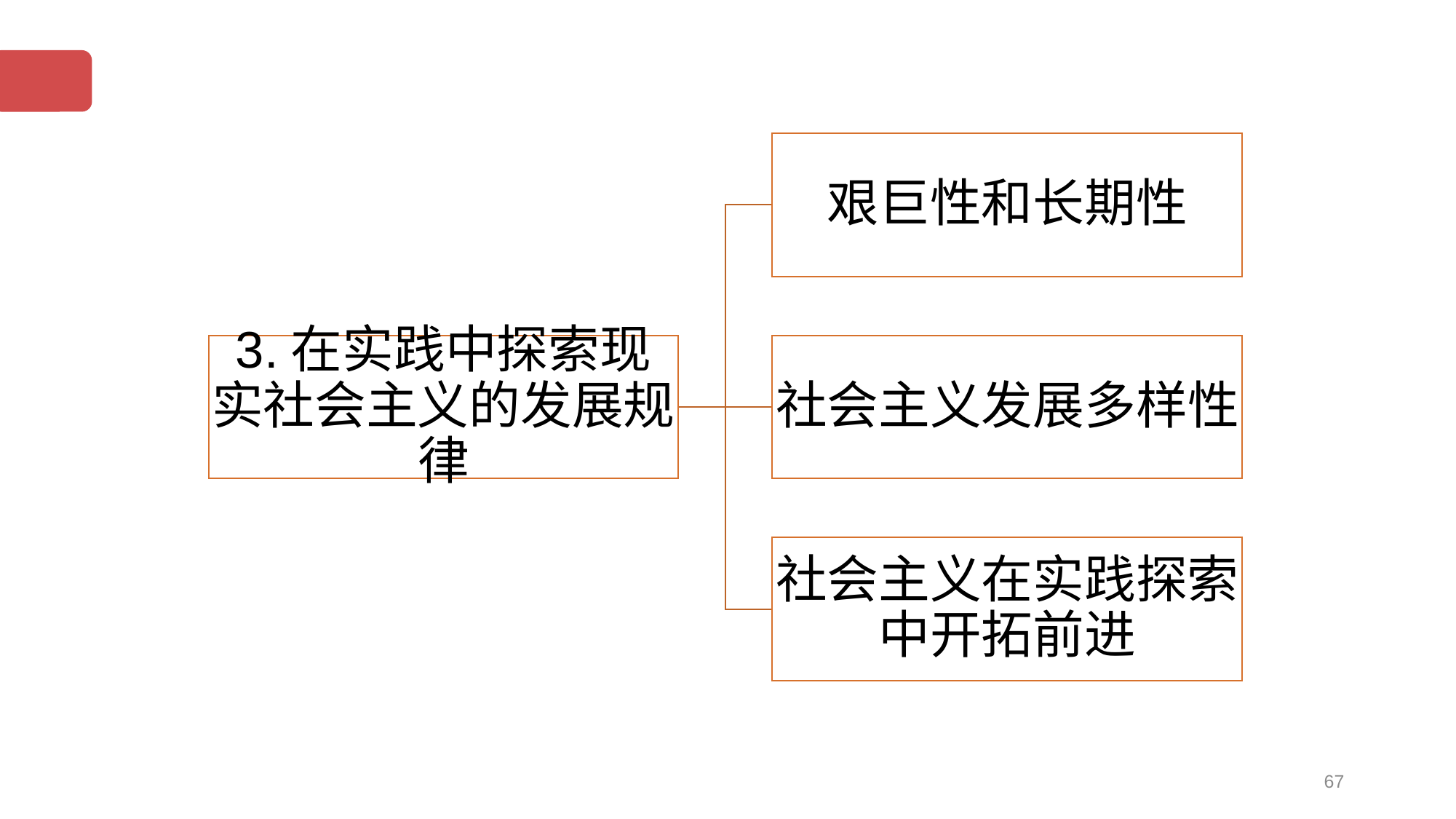

3.在实践中探索现实社会主义的发展规律
艰巨性和长期性
社会主义发展多样性
社会主义在实践探索中开拓前进
67